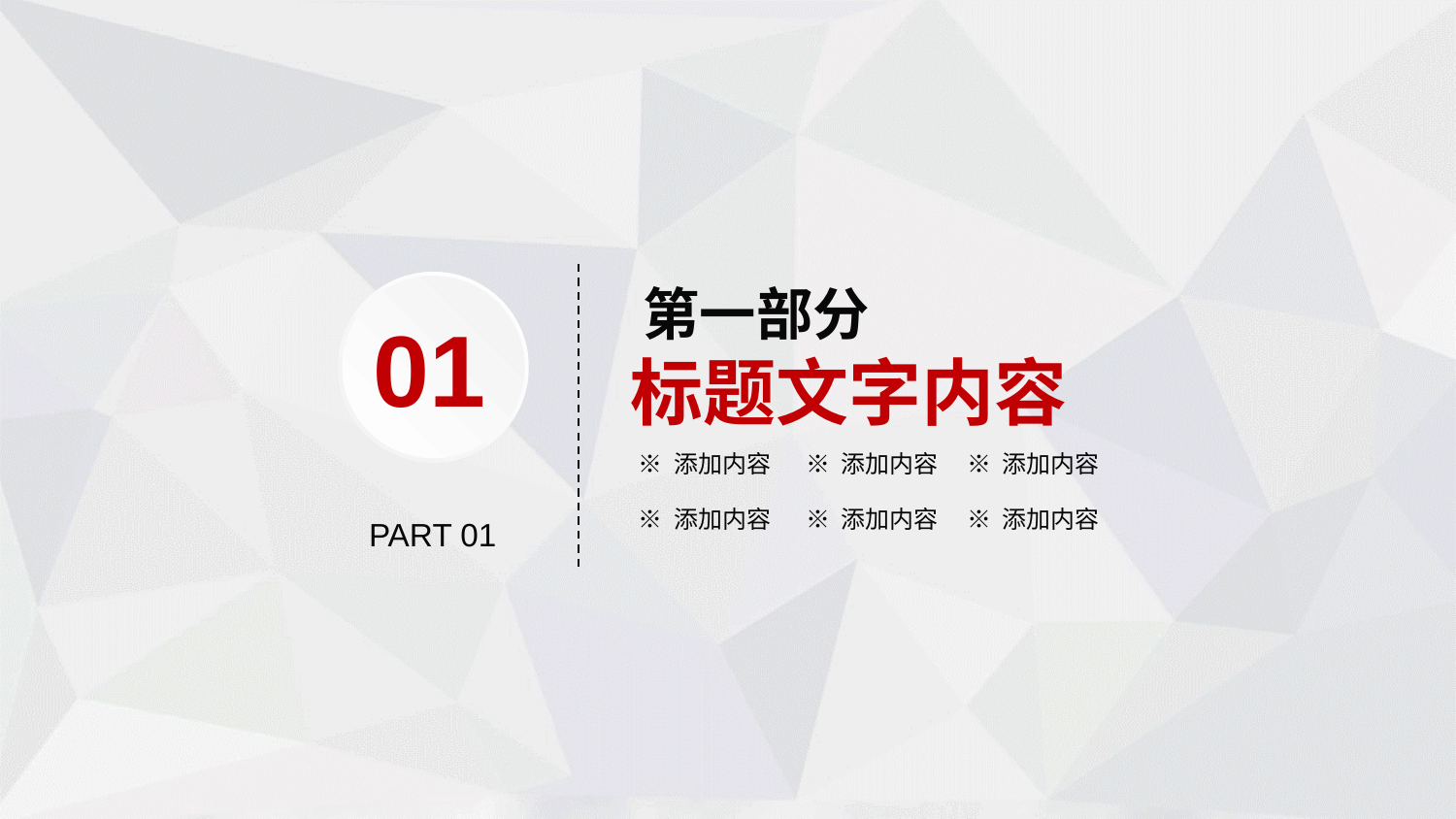

第一部分
标题文字内容

01
※ 添加内容
※ 添加内容
※ 添加内容
※ 添加内容
※ 添加内容
※ 添加内容
PART 01